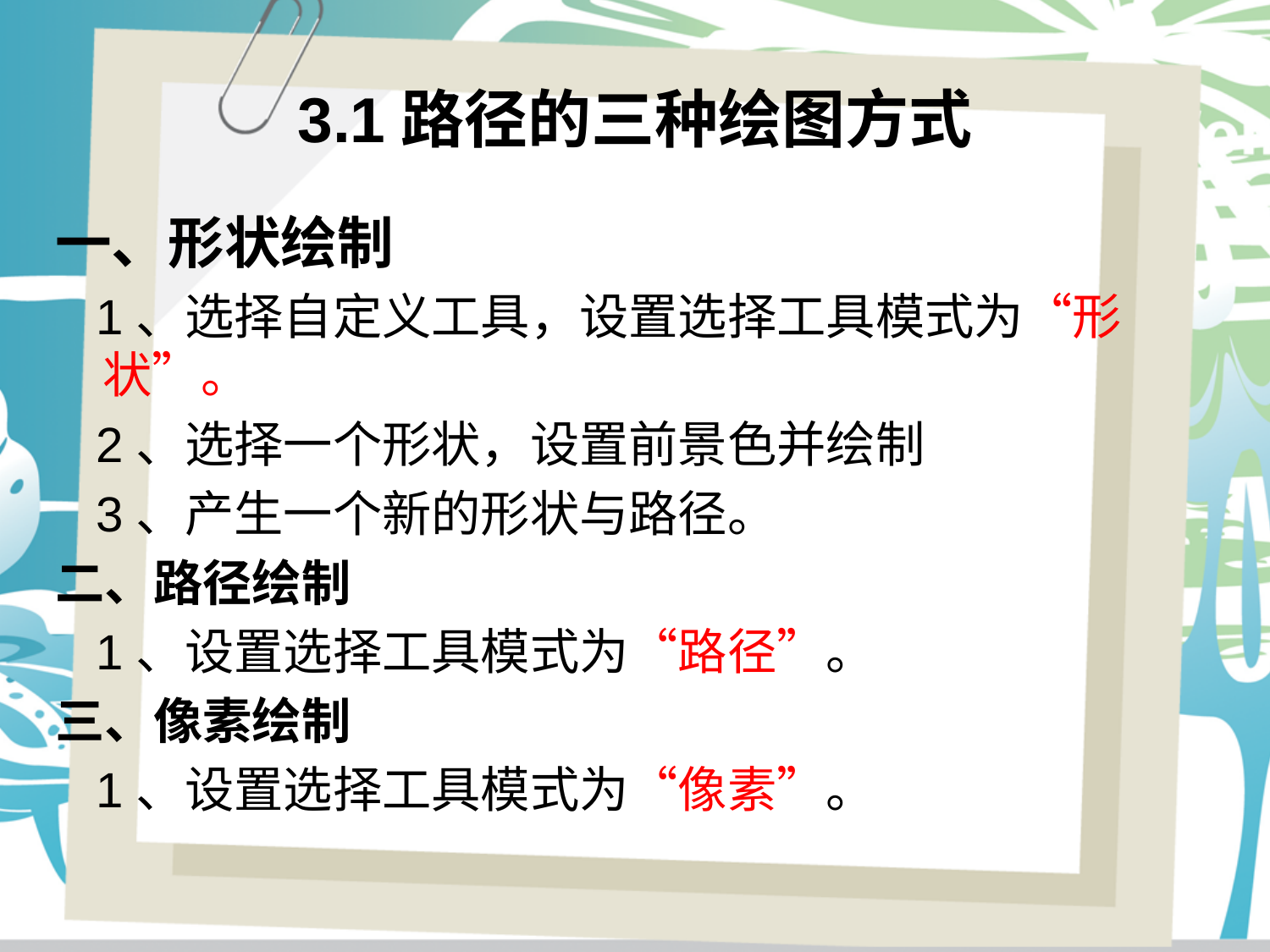

# 3.1路径的三种绘图方式
一、形状绘制
   1、选择自定义工具，设置选择工具模式为“形状”。
   2、选择一个形状，设置前景色并绘制
   3、产生一个新的形状与路径。
二、路径绘制
   1、设置选择工具模式为“路径”。
三、像素绘制
   1、设置选择工具模式为“像素”。